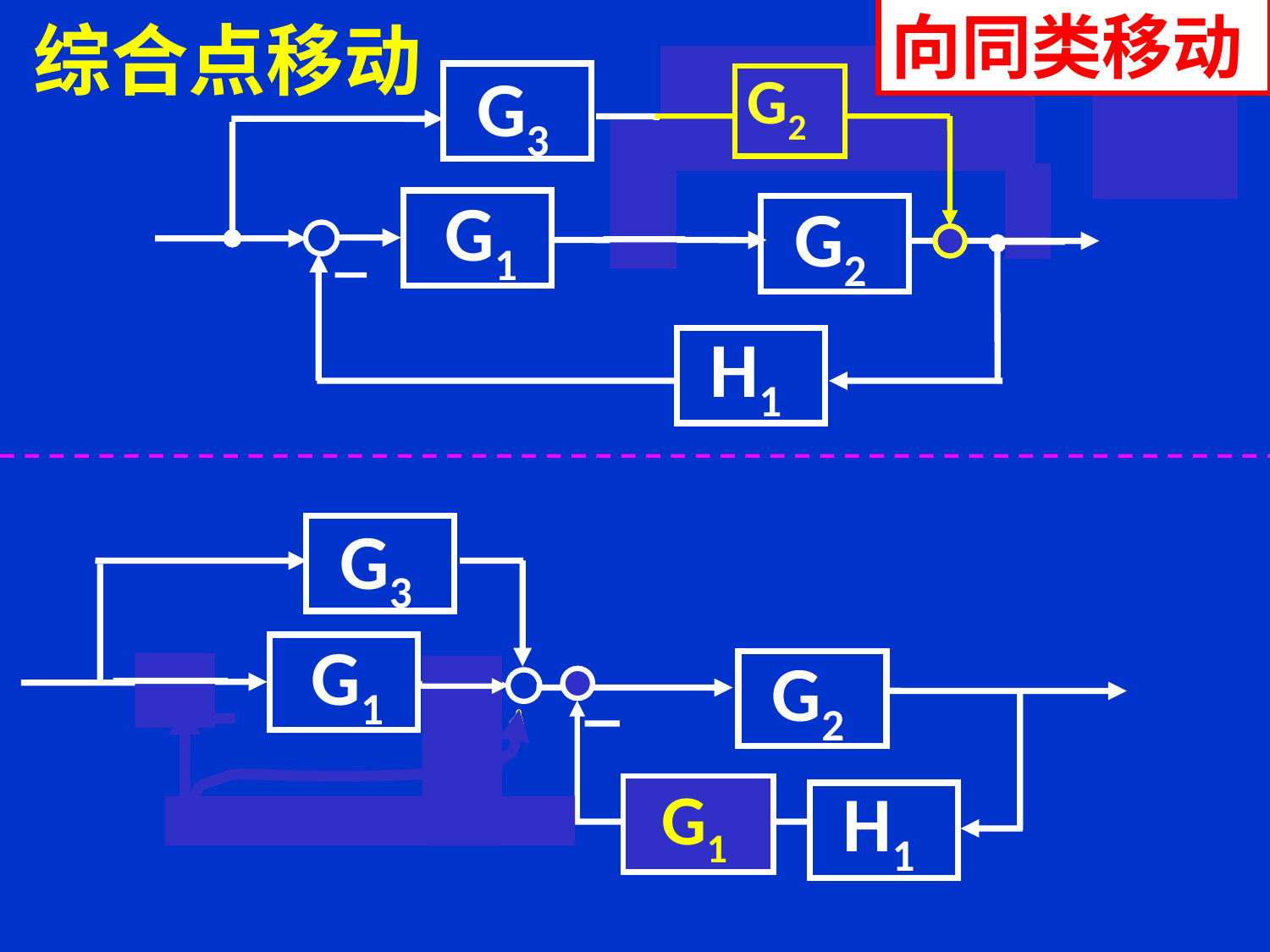

无用功
综合点移动
向同类移动

G3

G1

G2

H1

G2

错！

G3

G1

G2

H1

G1